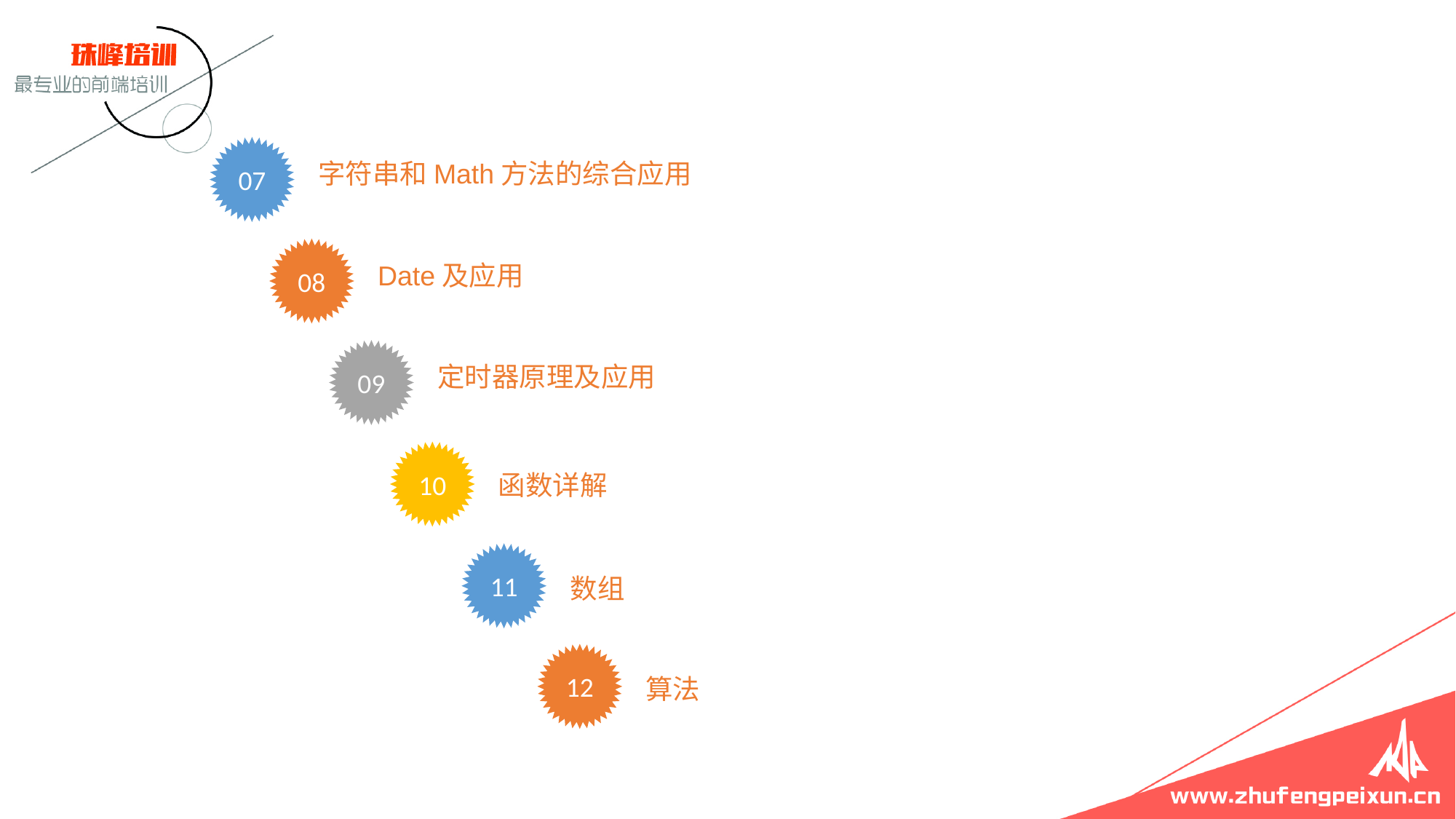

07
字符串和Math方法的综合应用

08
Date及应用
09
定时器原理及应用
10
函数详解

11
数组

12
算法